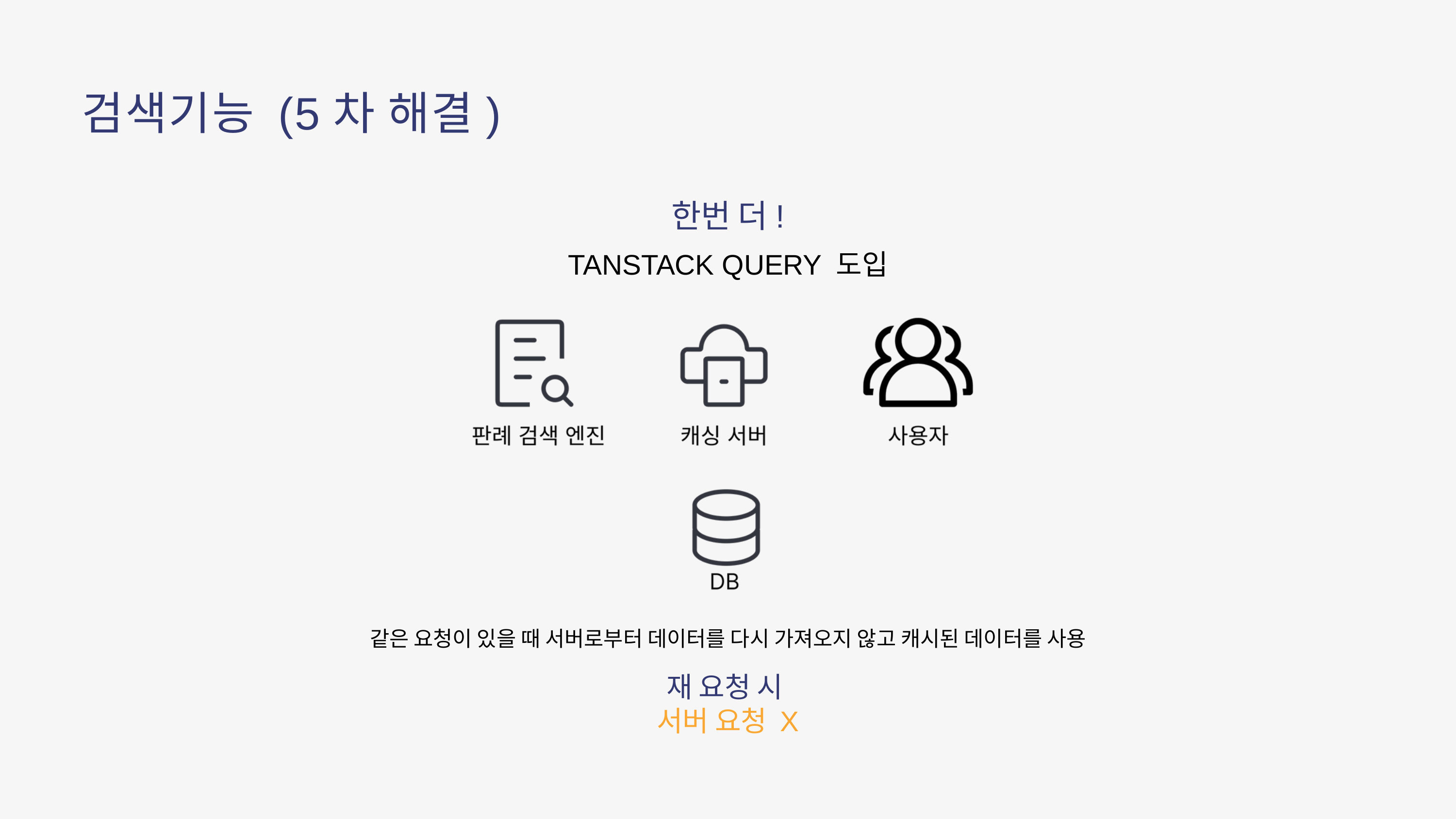

검색기능 (5차 해결)
한번 더!
TANSTACK QUERY 도입

같은 요청이 있을 때 서버로부터 데이터를 다시 가져오지 않고 캐시된 데이터를 사용
재 요청 시
서버 요청 X